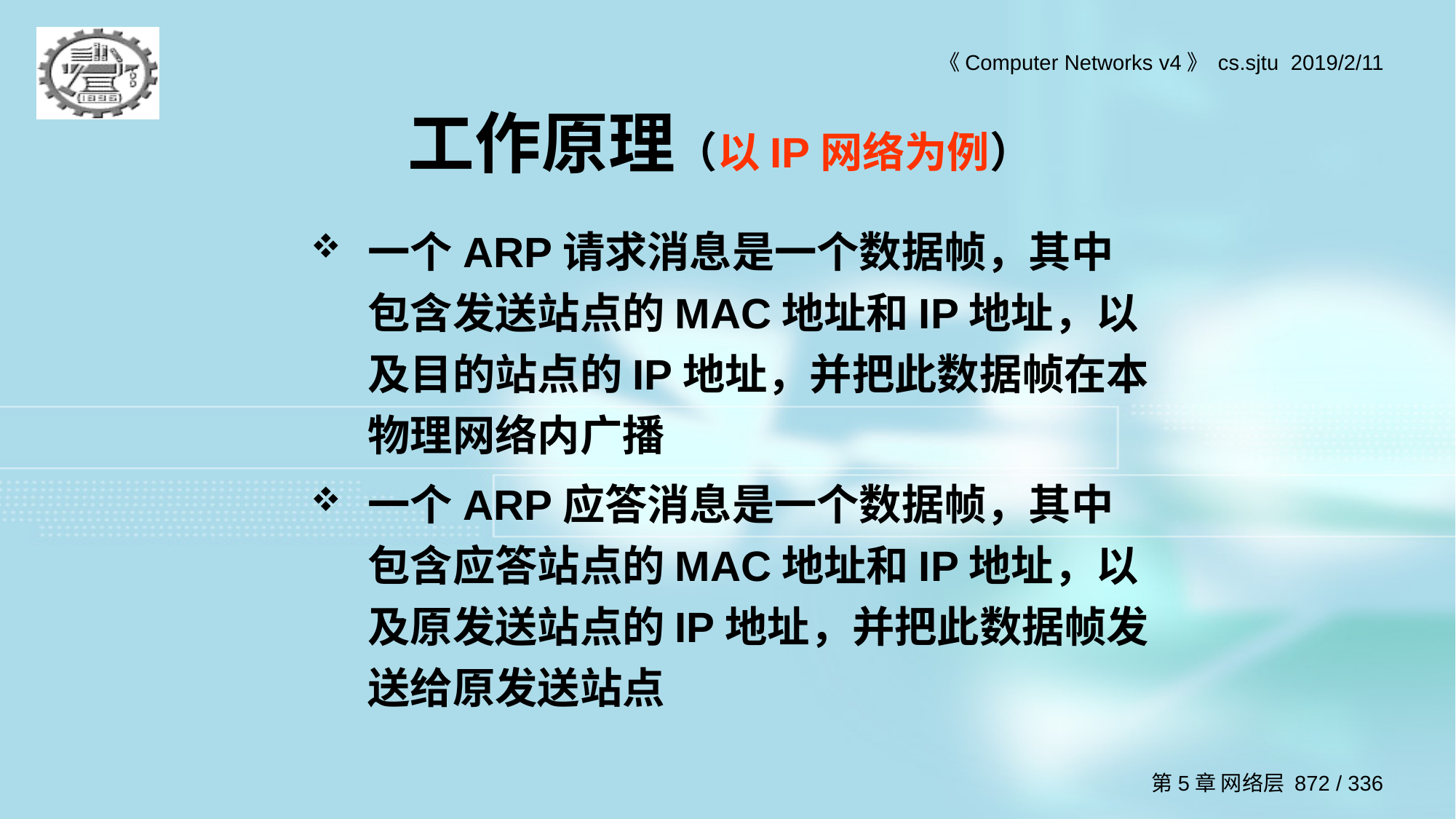

# 工作原理（以IP网络为例）
一个ARP请求消息是一个数据帧，其中包含发送站点的MAC地址和IP地址，以及目的站点的IP地址，并把此数据帧在本物理网络内广播
一个ARP应答消息是一个数据帧，其中包含应答站点的MAC地址和IP地址，以及原发送站点的IP地址，并把此数据帧发送给原发送站点